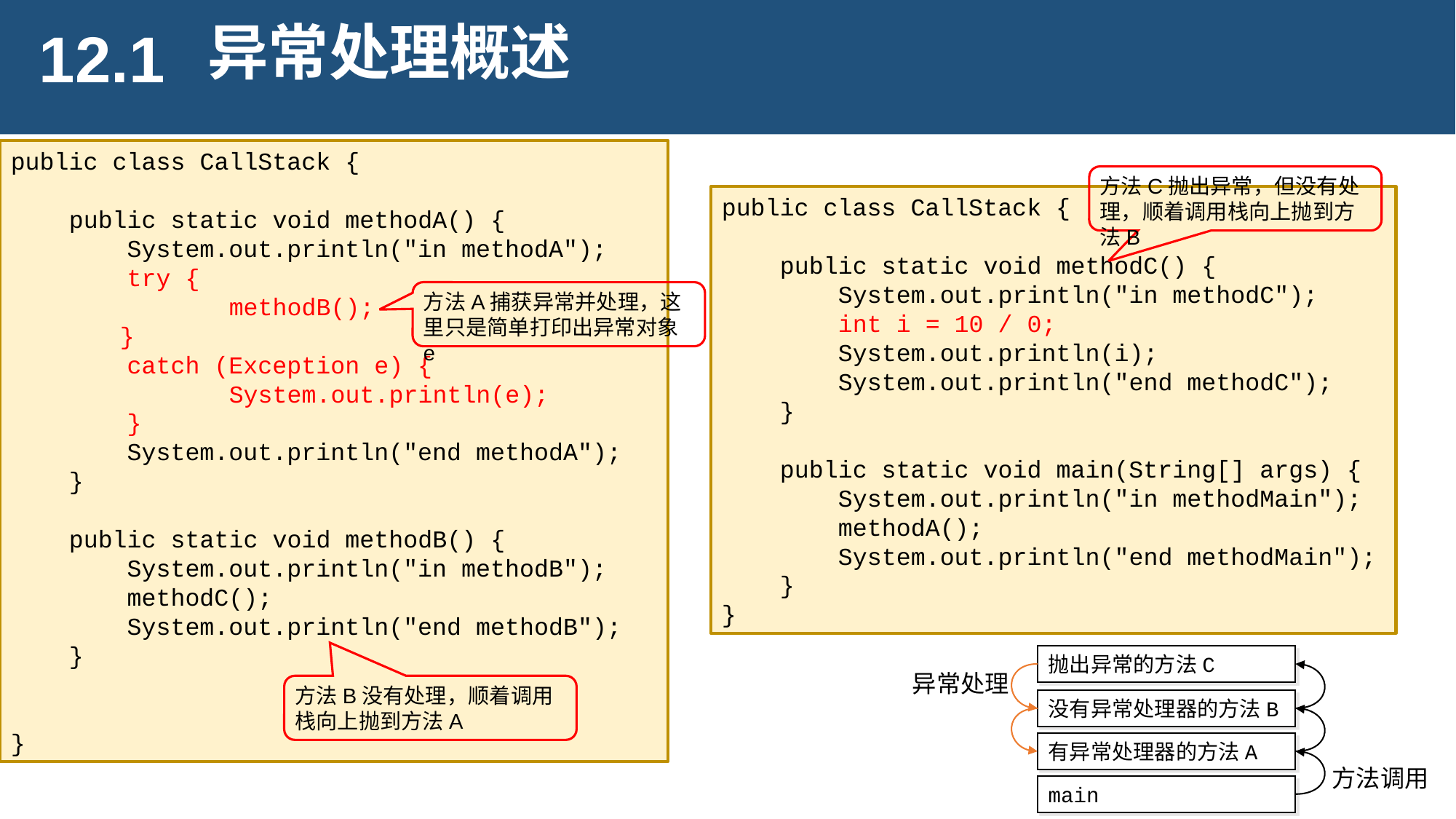

异常处理概述
12.1
public class CallStack {

    public static void methodA() {
        System.out.println("in methodA");
        try {
		methodB();
	}
        catch (Exception e) {
		System.out.println(e);
        }
        System.out.println("end methodA");
    }

    public static void methodB() {
        System.out.println("in methodB");
        methodC();
        System.out.println("end methodB");
    }

}

方法C抛出异常，但没有处理，顺着调用栈向上抛到方法B
public class CallStack {

    public static void methodC() {
        System.out.println("in methodC");
        int i = 10 / 0;
        System.out.println(i);
        System.out.println("end methodC");
    }

    public static void main(String[] args) {
        System.out.println("in methodMain");
        methodA();
        System.out.println("end methodMain");
    }
}

方法A捕获异常并处理，这里只是简单打印出异常对象e
抛出异常的方法C
异常处理
没有异常处理器的方法B
有异常处理器的方法A
方法调用
main

方法B没有处理，顺着调用栈向上抛到方法A